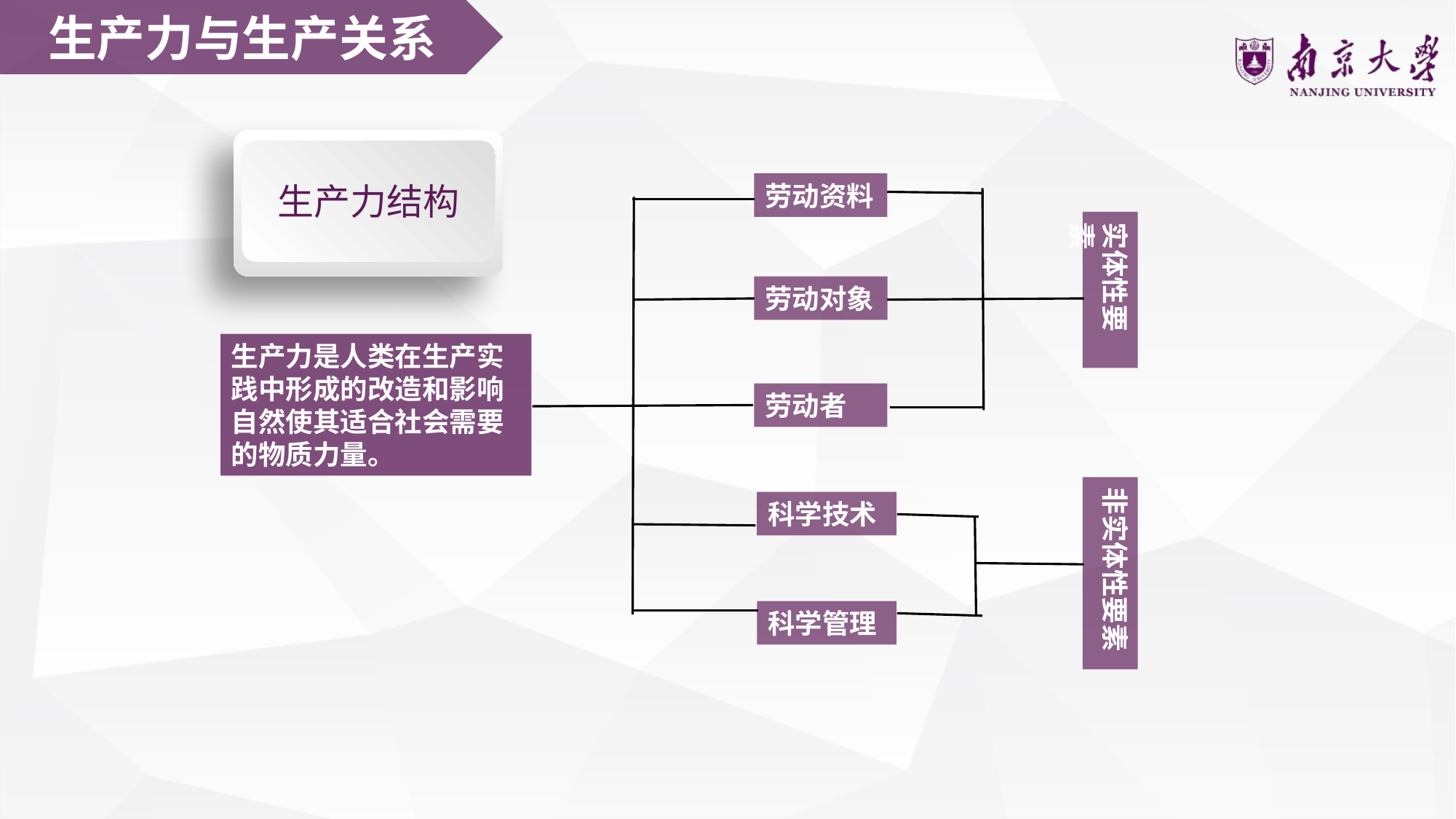

生产力与生产关系

生产力结构
劳动资料

实体性要素
劳动对象

生产力是人类在生产实践中形成的改造和影响自然使其适合社会需要的物质力量。
劳动者

非实体性要素
科学技术

科学管理